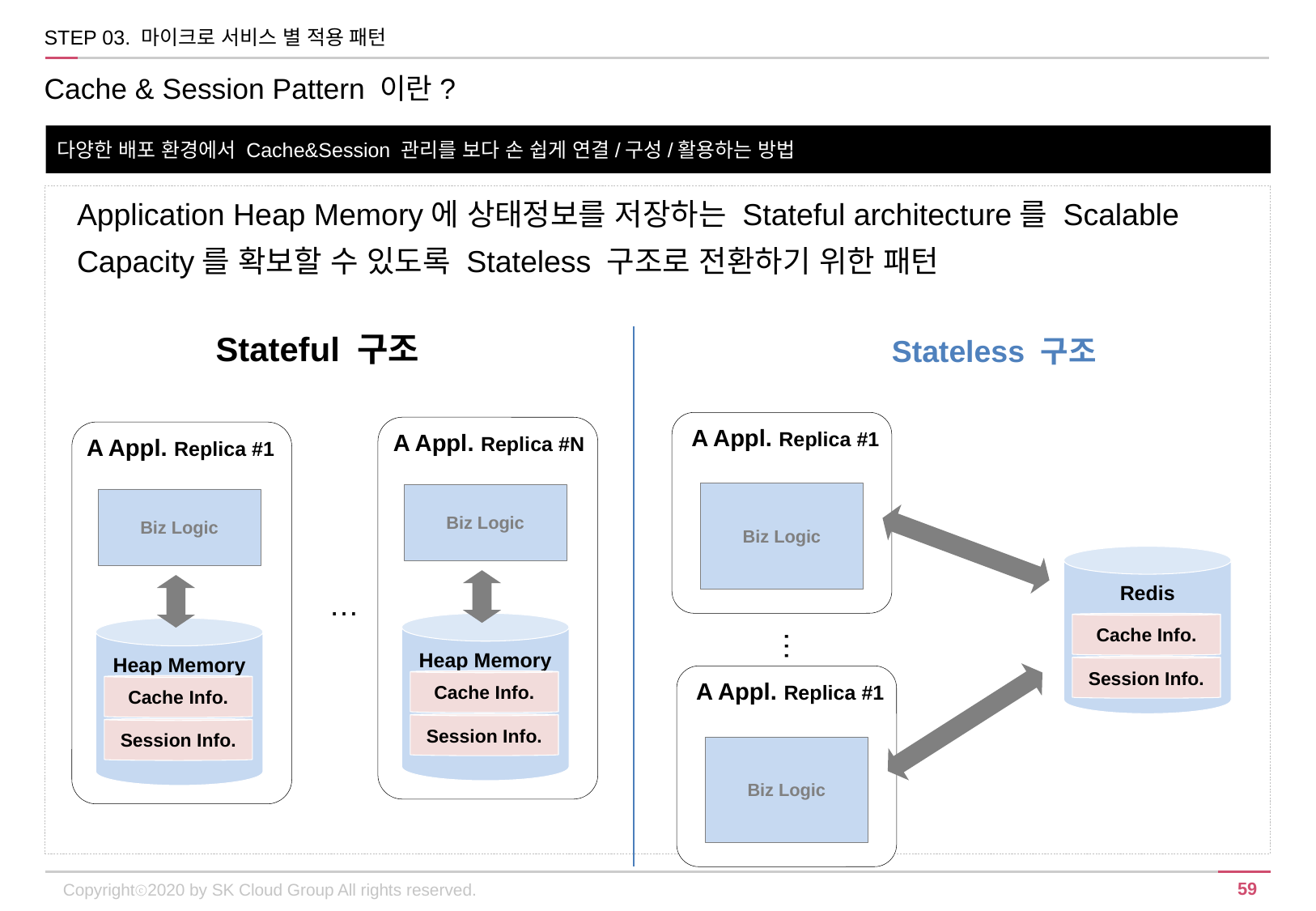

STEP 03. 마이크로 서비스 별 적용 패턴
Cache & Session Pattern 이란?
다양한 배포 환경에서 Cache&Session 관리를 보다 손 쉽게 연결/구성/활용하는 방법
Application Heap Memory에 상태정보를 저장하는 Stateful architecture를 Scalable Capacity를 확보할 수 있도록 Stateless 구조로 전환하기 위한 패턴
Stateful 구조
Stateless 구조

A Appl. Replica #1

A Appl. Replica #N
A Appl. Replica #1

Biz Logic
Biz Logic
Biz Logic
Redis

…
Heap Memory
Cache Info.
Heap Memory
…

Session Info.

A Appl. Replica #1
Cache Info.
Cache Info.
Session Info.
Session Info.
Biz Logic
Copyrightⓒ2020 by SK Cloud Group All rights reserved.